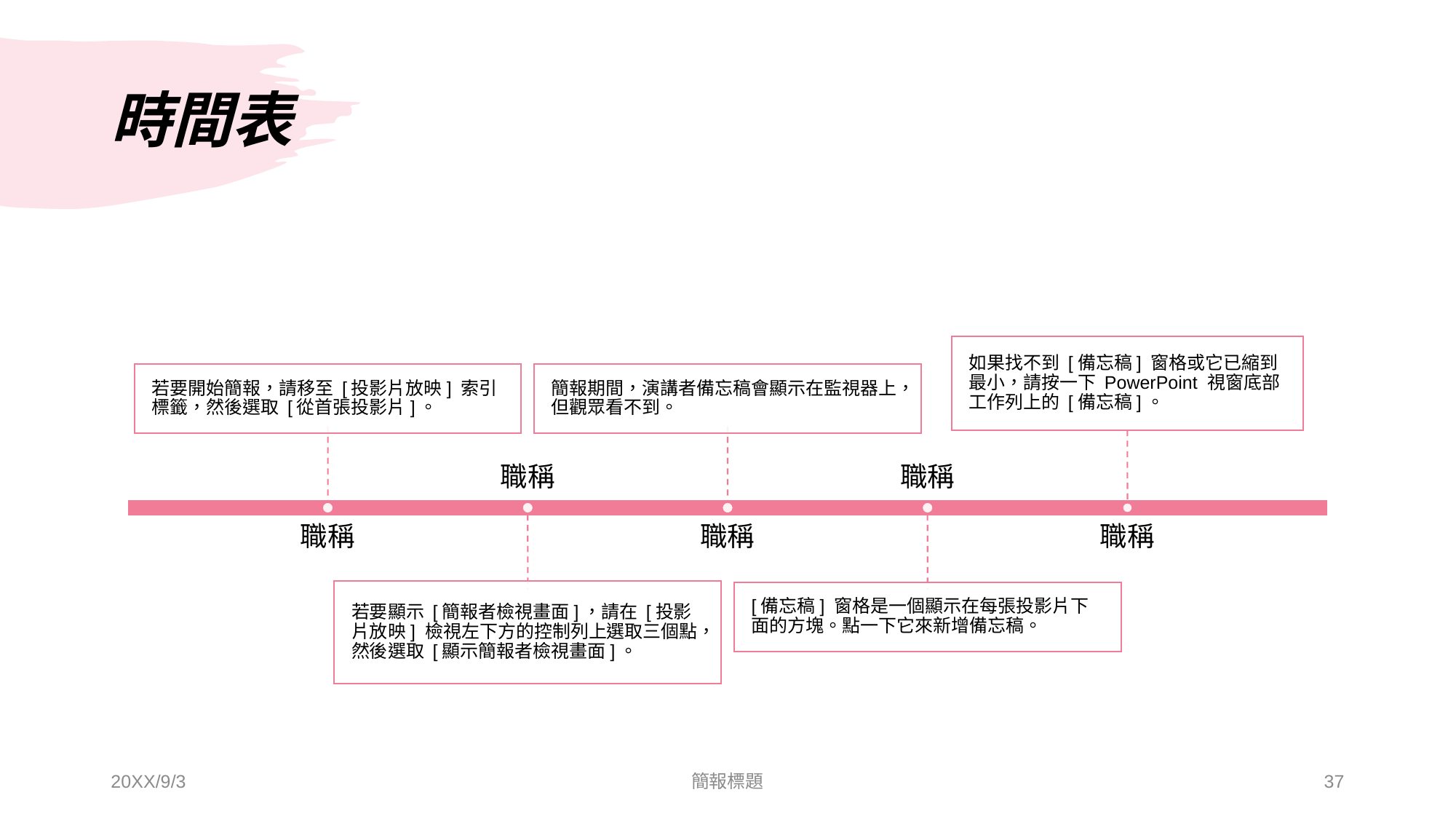

# 時間表
若要開始簡報，請移至 [投影片放映] 索引標籤，然後選取 [從首張​​投影片​​]。
職稱
若要顯示 [簡報者檢視畫面]，請在 [投影片放映] 檢視左下方的控制列上選取三個點，然後選取 [顯示簡報者檢視畫面]。
職稱
簡報期間，演講者備忘稿會顯示在監視器上，但觀眾看不到。
職稱
[備忘稿] 窗格是一個顯示在每張投影片下面的方塊。點一下它來新增備忘稿。
職稱
如果找不到 [備忘稿] 窗格或它已縮到最小，請按一下 PowerPoint 視窗底部工作列上的 [備忘稿]。
職稱
20XX/9/3
簡報標題
37